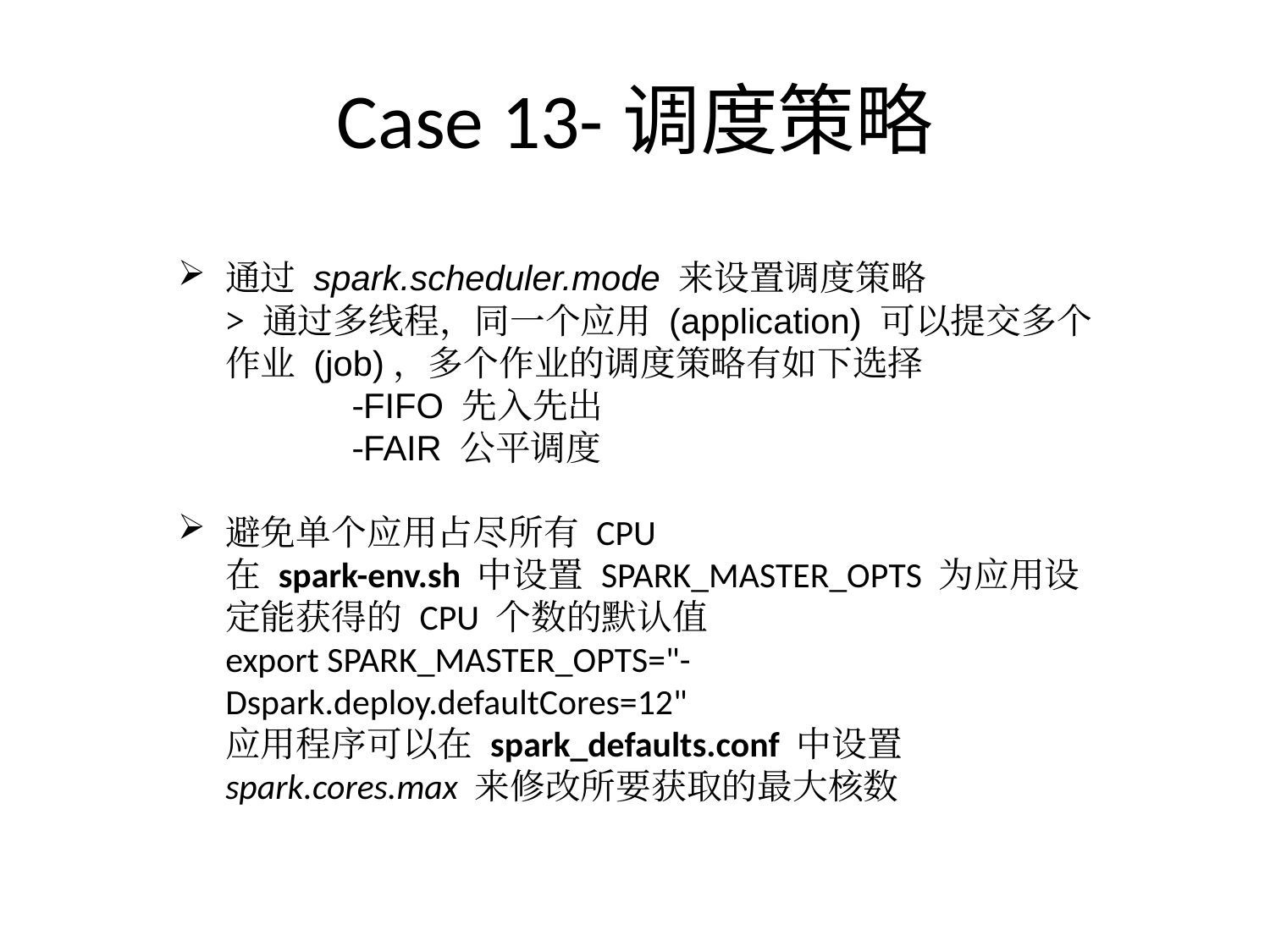

# Case 13-调度策略
通过 spark.scheduler.mode 来设置调度策略
> 通过多线程，同一个应用 (application) 可以提交多个作业 (job)，多个作业的调度策略有如下选择
	-FIFO 先入先出
	-FAIR 公平调度

避免单个应用占尽所有 CPU
在 spark-env.sh 中设置 SPARK_MASTER_OPTS 为应用设定能获得的 CPU 个数的默认值
export SPARK_MASTER_OPTS="-Dspark.deploy.defaultCores=12"
应用程序可以在 spark_defaults.conf 中设置 spark.cores.max 来修改所要获取的最大核数